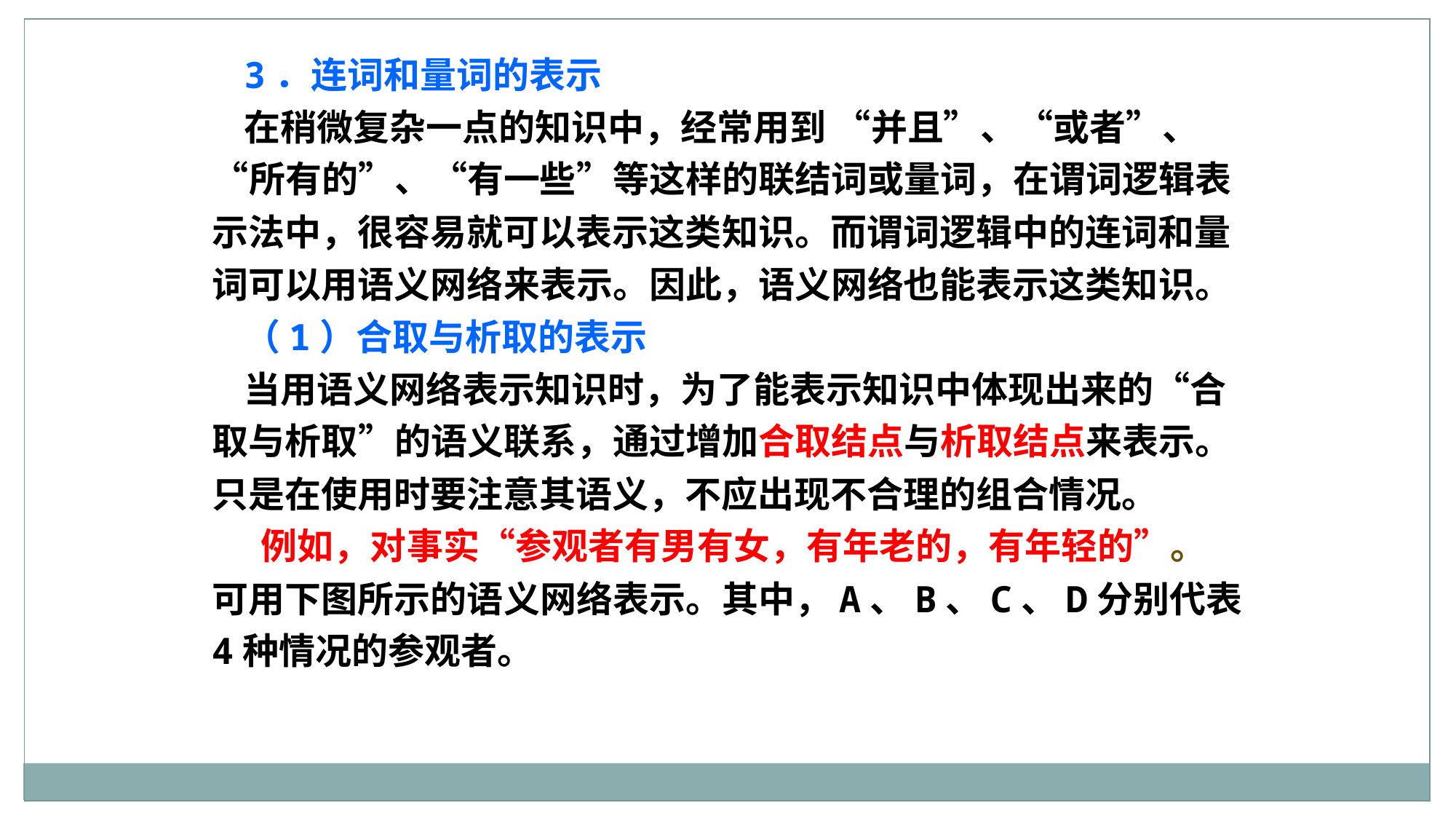

3．连词和量词的表示
在稍微复杂一点的知识中，经常用到 “并且”、“或者”、“所有的”、“有一些”等这样的联结词或量词，在谓词逻辑表示法中，很容易就可以表示这类知识。而谓词逻辑中的连词和量词可以用语义网络来表示。因此，语义网络也能表示这类知识。
（1）合取与析取的表示
当用语义网络表示知识时，为了能表示知识中体现出来的“合取与析取”的语义联系，通过增加合取结点与析取结点来表示。只是在使用时要注意其语义，不应出现不合理的组合情况。
 例如，对事实“参观者有男有女，有年老的，有年轻的”。可用下图所示的语义网络表示。其中，A、B、C、D分别代表4种情况的参观者。